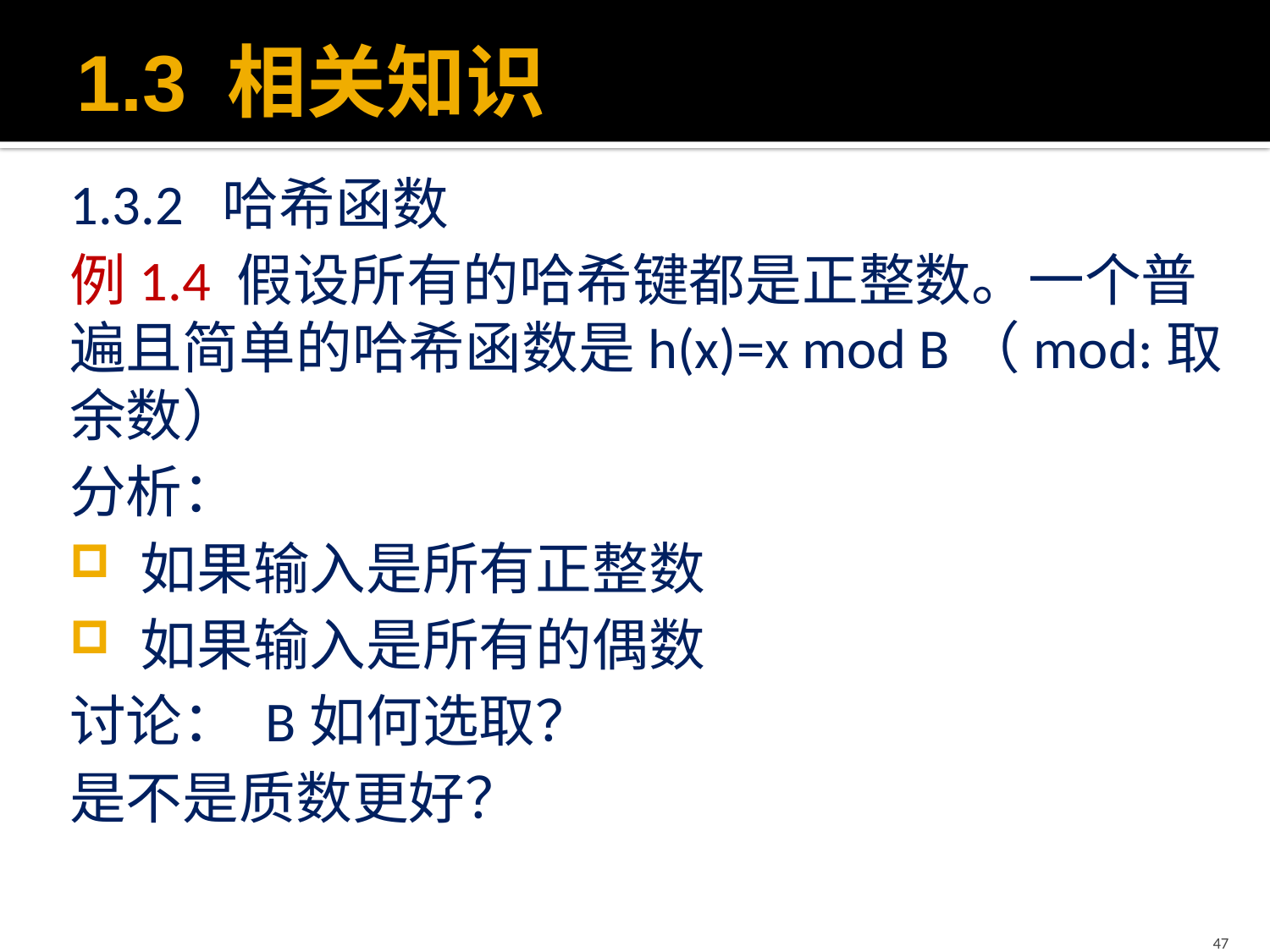

# 1.3 相关知识
1.3.2  哈希函数
例1.4 假设所有的哈希键都是正整数。一个普遍且简单的哈希函数是h(x)=x mod B（mod:取余数）
分析：
 如果输入是所有正整数
 如果输入是所有的偶数
讨论： B如何选取？
是不是质数更好？

47